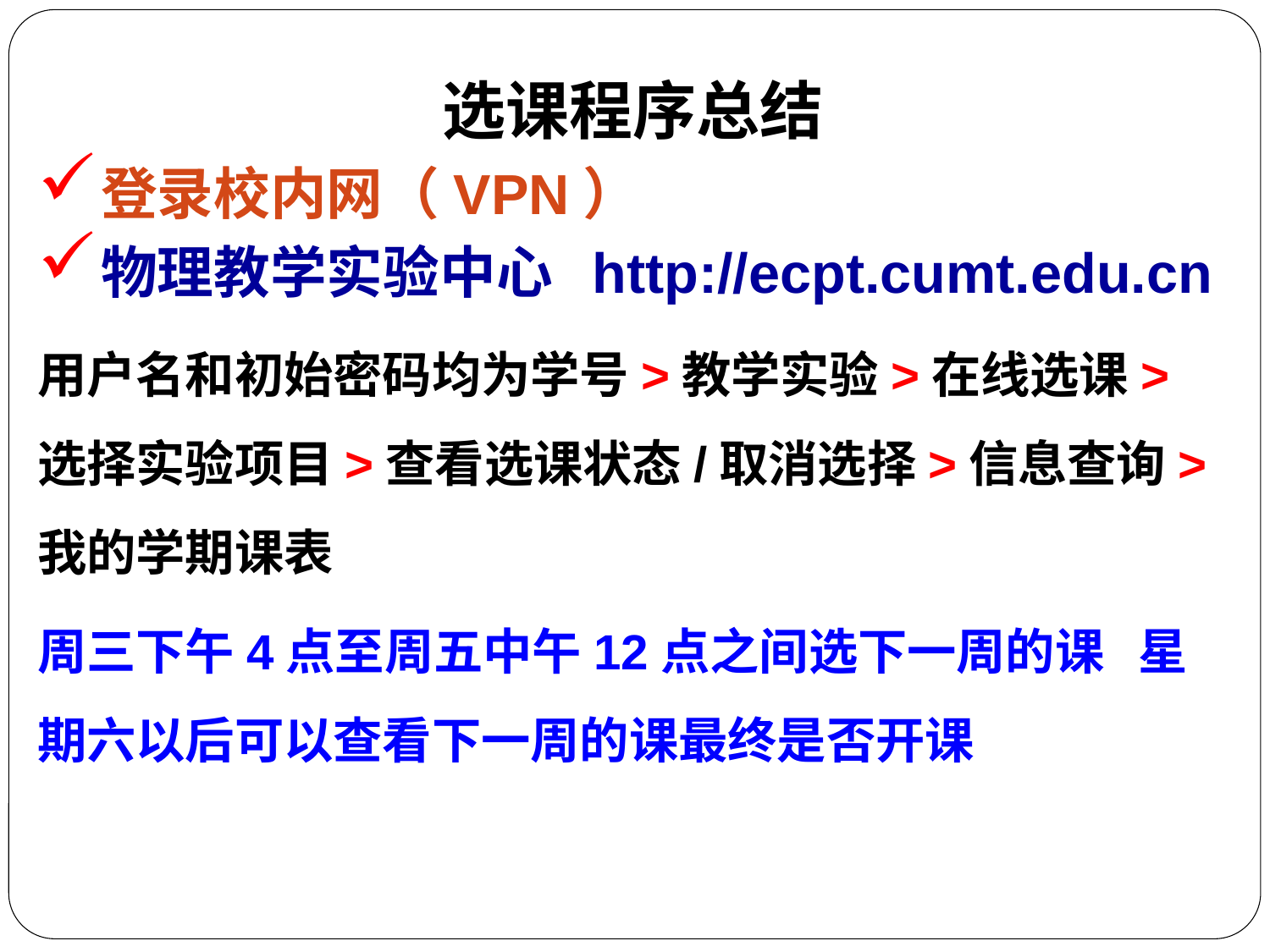

选课程序总结
登录校内网（VPN）
物理教学实验中心  http://ecpt.cumt.edu.cn
用户名和初始密码均为学号>教学实验>在线选课>选择实验项目>查看选课状态/取消选择>信息查询>我的学期课表
周三下午4点至周五中午12点之间选下一周的课   星期六以后可以查看下一周的课最终是否开课